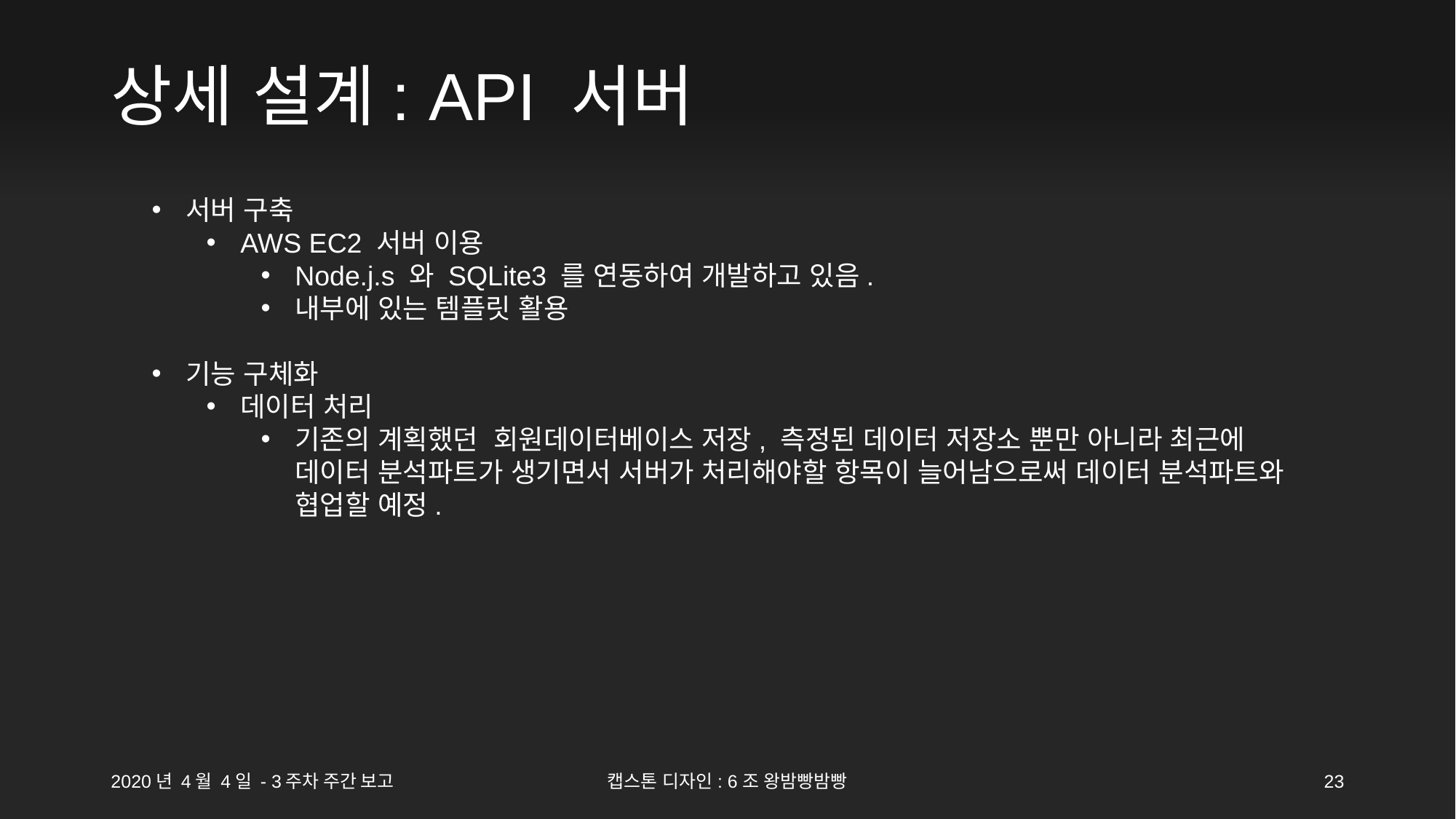

# 상세 설계: API 서버
서버 구축
AWS EC2 서버 이용
Node.j.s 와 SQLite3 를 연동하여 개발하고 있음.
내부에 있는 템플릿 활용

기능 구체화
데이터 처리
기존의 계획했던  회원데이터베이스 저장, 측정된 데이터 저장소 뿐만 아니라 최근에 데이터 분석파트가 생기면서 서버가 처리해야할 항목이 늘어남으로써 데이터 분석파트와 협업할 예정.

2020년 4월 4일 - 3주차 주간 보고
캡스톤 디자인: 6조 왕밤빵밤빵
23